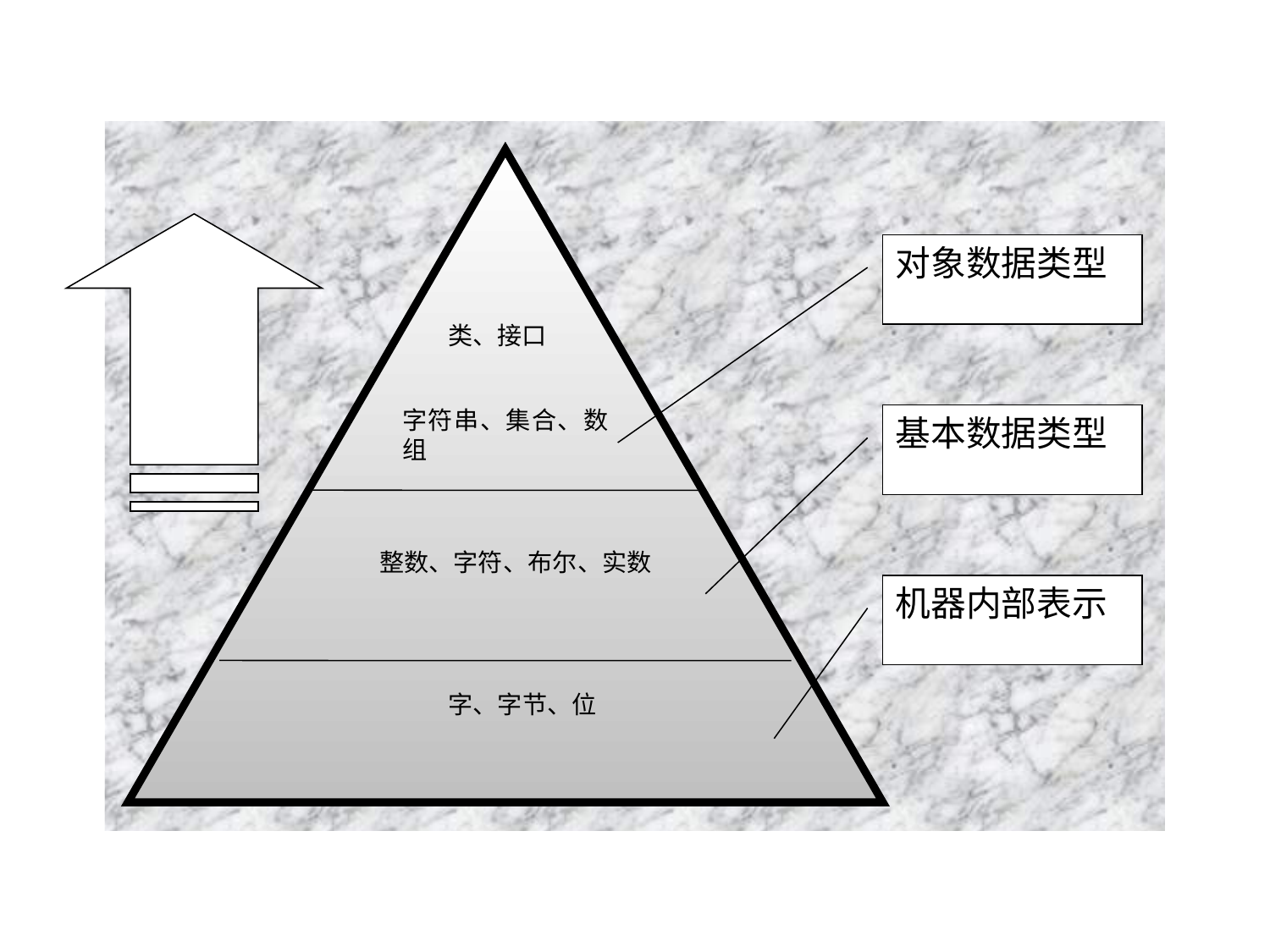

对象数据类型
类、接口
字符串、集合、数组
基本数据类型

整数、字符、布尔、实数
机器内部表示

字、字节、位